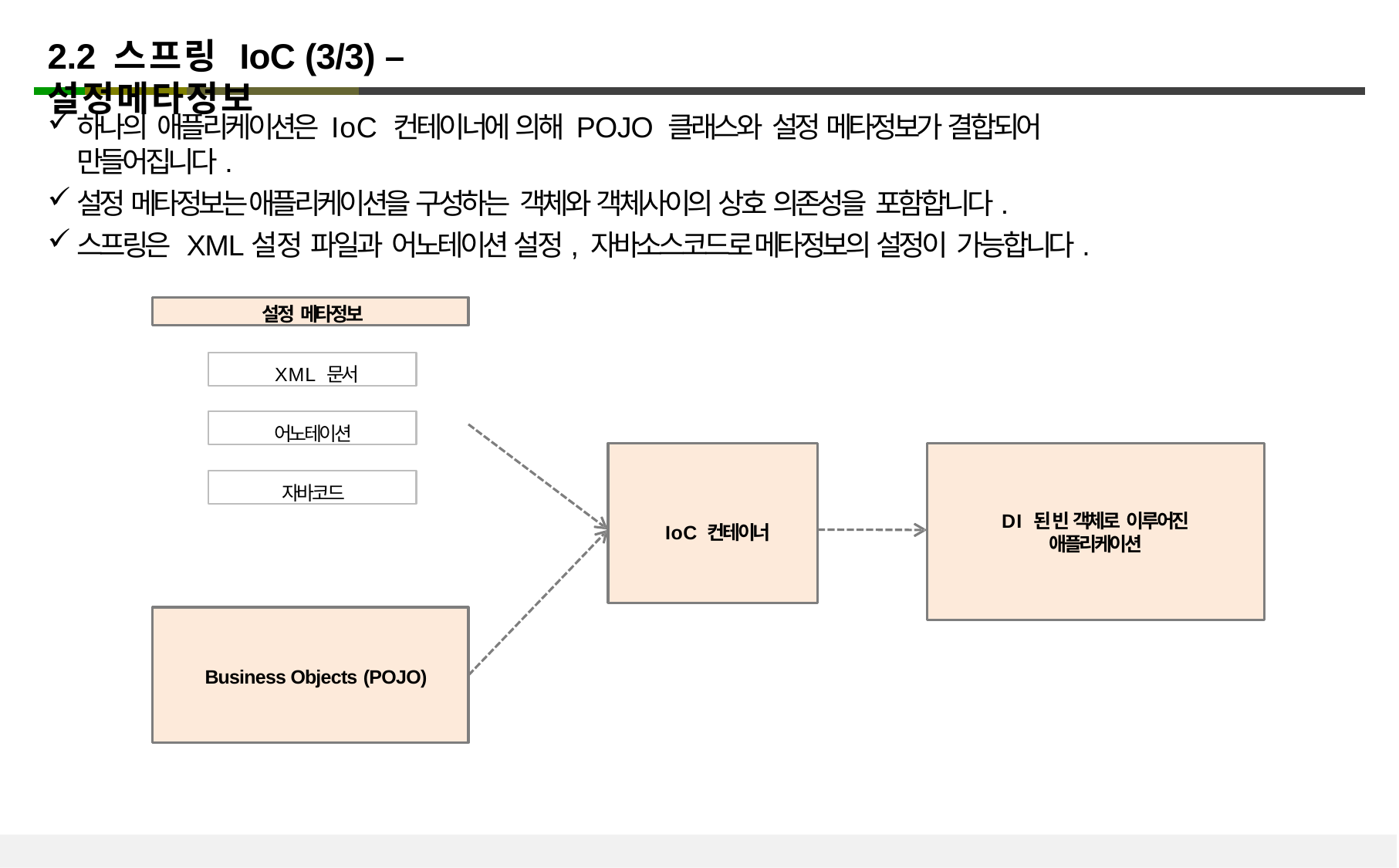

# 2.2 스프링 IoC (3/3) – 설정메타정보
하나의 애플리케이션은 IoC 컨테이너에 의해 POJO 클래스와  설정 메타정보가 결합되어 만들어집니다.
설정 메타정보는 애플리케이션을 구성하는  객체와 객체사이의 상호 의존성을 포함합니다.
스프링은 XML설정 파일과  어노테이션 설정, 자바소스코드로 메타정보의 설정이 가능합니다.

설정 메타정보
XML 문서
어노테이션

IoC 컨테이너

DI 된 빈 객체로 이루어진
애플리케이션
자바코드

Business Objects (POJO)